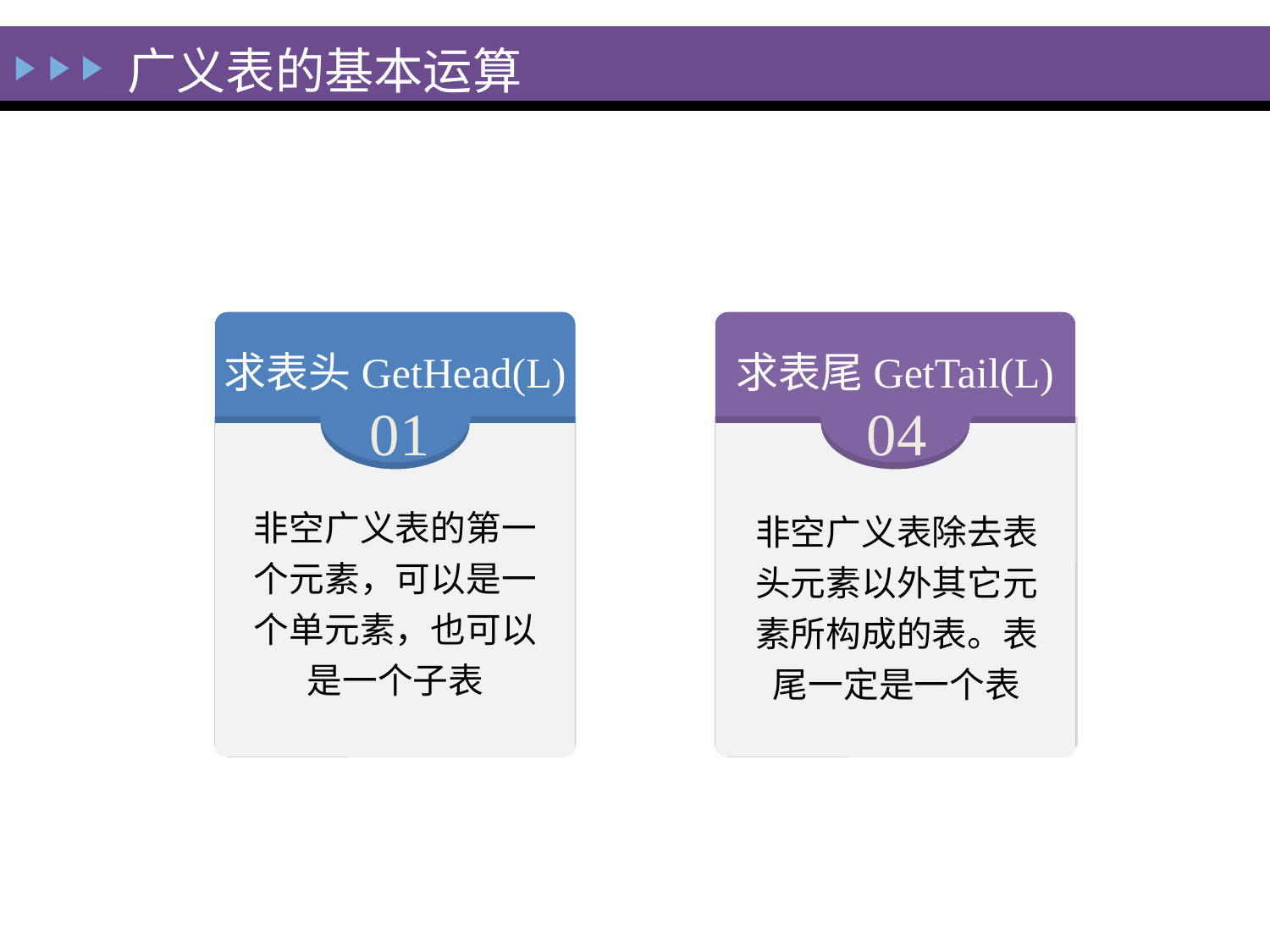

广义表的基本运算
求表头GetHead(L)
01

非空广义表的第一个元素，可以是一个单元素，也可以是一个子表
求表尾GetTail(L)
04

非空广义表除去表头元素以外其它元素所构成的表。表尾一定是一个表